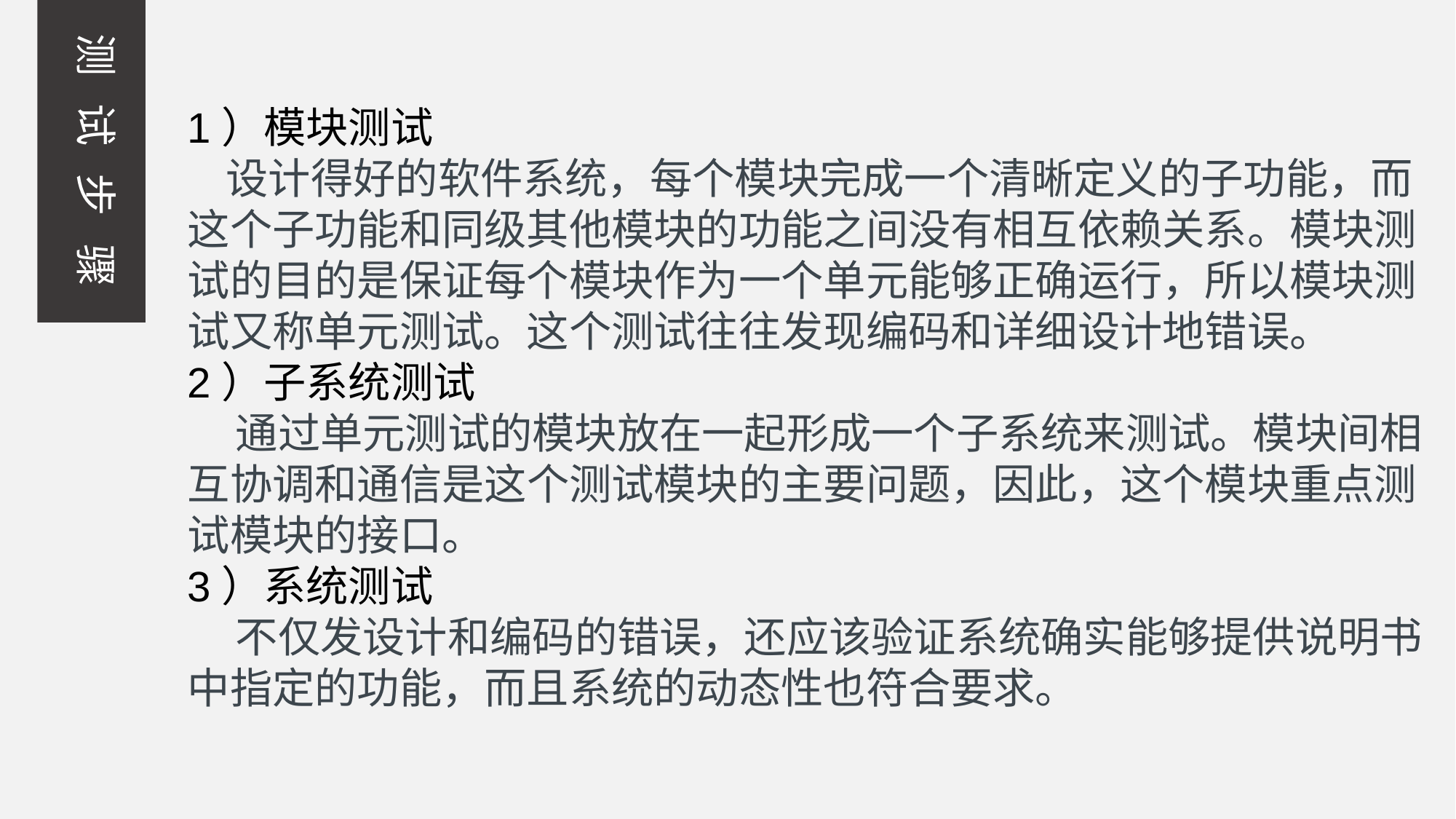

测 试 步 骤
1）模块测试
   设计得好的软件系统，每个模块完成一个清晰定义的子功能，而这个子功能和同级其他模块的功能之间没有相互依赖关系。模块测试的目的是保证每个模块作为一个单元能够正确运行，所以模块测试又称单元测试。这个测试往往发现编码和详细设计地错误。
2）子系统测试
    通过单元测试的模块放在一起形成一个子系统来测试。模块间相互协调和通信是这个测试模块的主要问题，因此，这个模块重点测试模块的接口。
3）系统测试
    不仅发设计和编码的错误，还应该验证系统确实能够提供说明书中指定的功能，而且系统的动态性也符合要求。